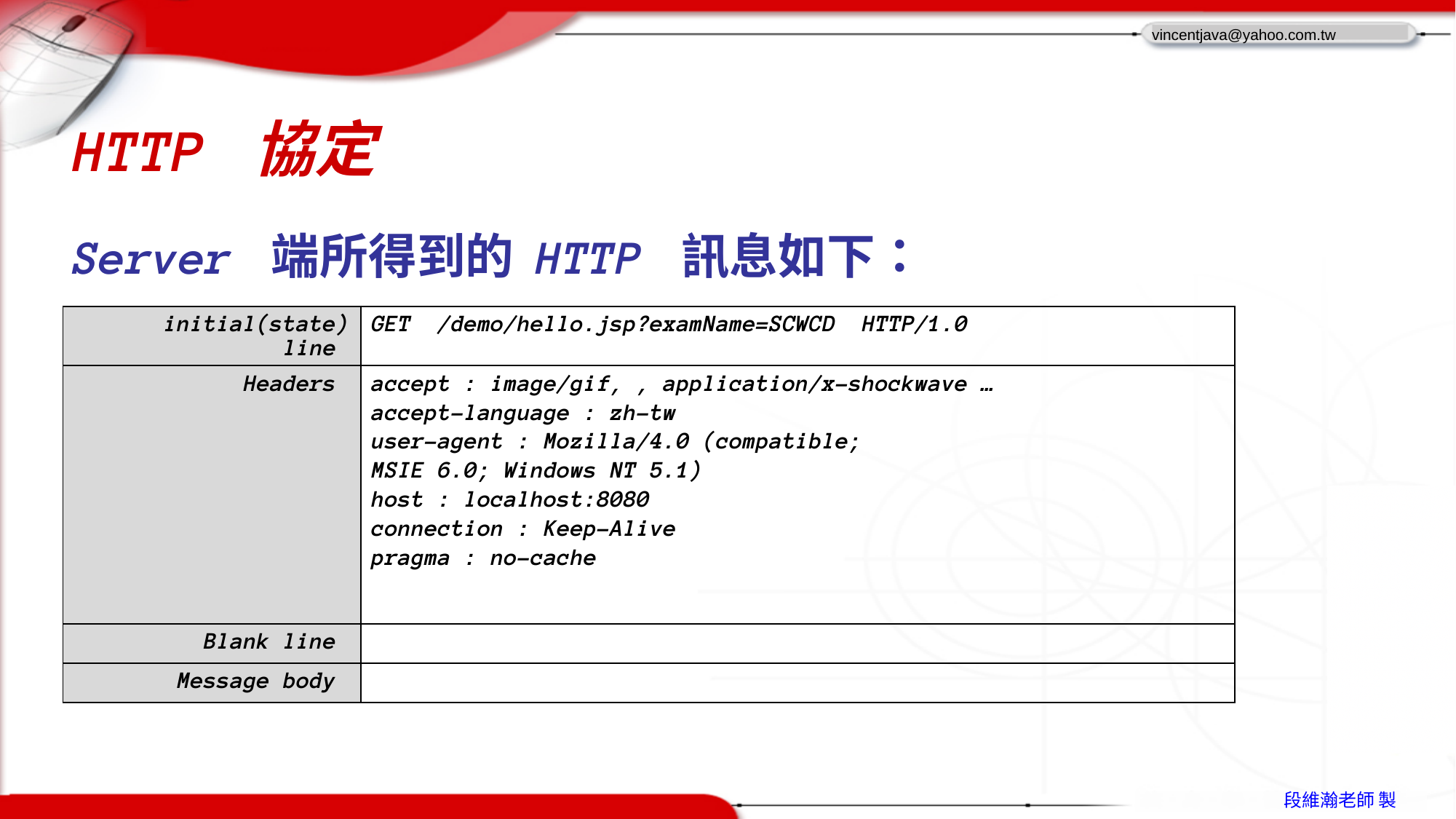

# HTTP 協定
Server 端所得到的 HTTP 訊息如下：
| initial(state) line | GET /demo/hello.jsp?examName=SCWCD HTTP/1.0 |
| --- | --- |
| Headers | accept : image/gif, , application/x-shockwave … accept-language : zh-tw user-agent : Mozilla/4.0 (compatible; MSIE 6.0; Windows NT 5.1) host : localhost:8080 connection : Keep-Alive pragma : no-cache |
| Blank line |  |
| Message body |  |